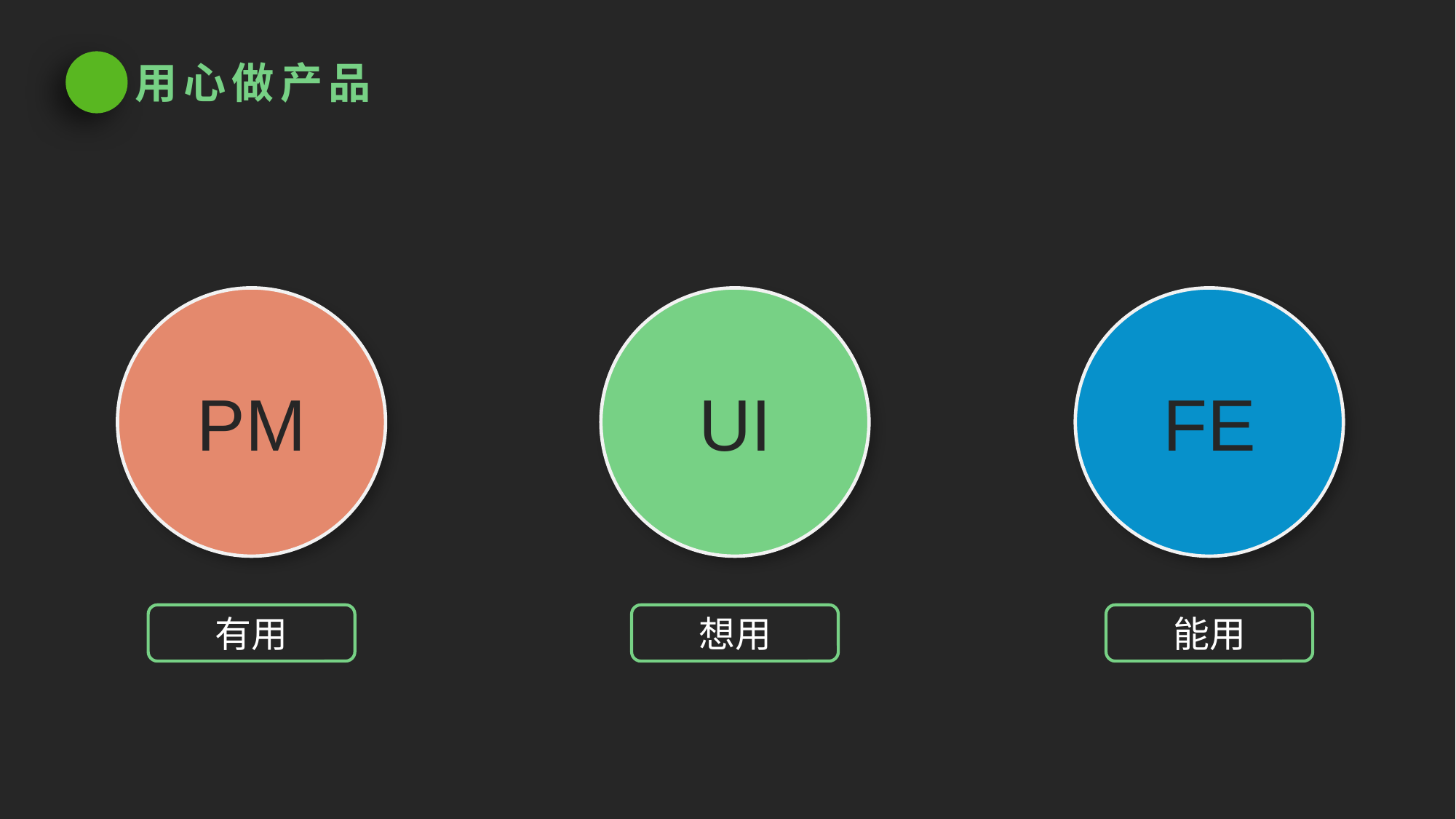

用心做产品

PM
UI
FE
有用
想用
能用